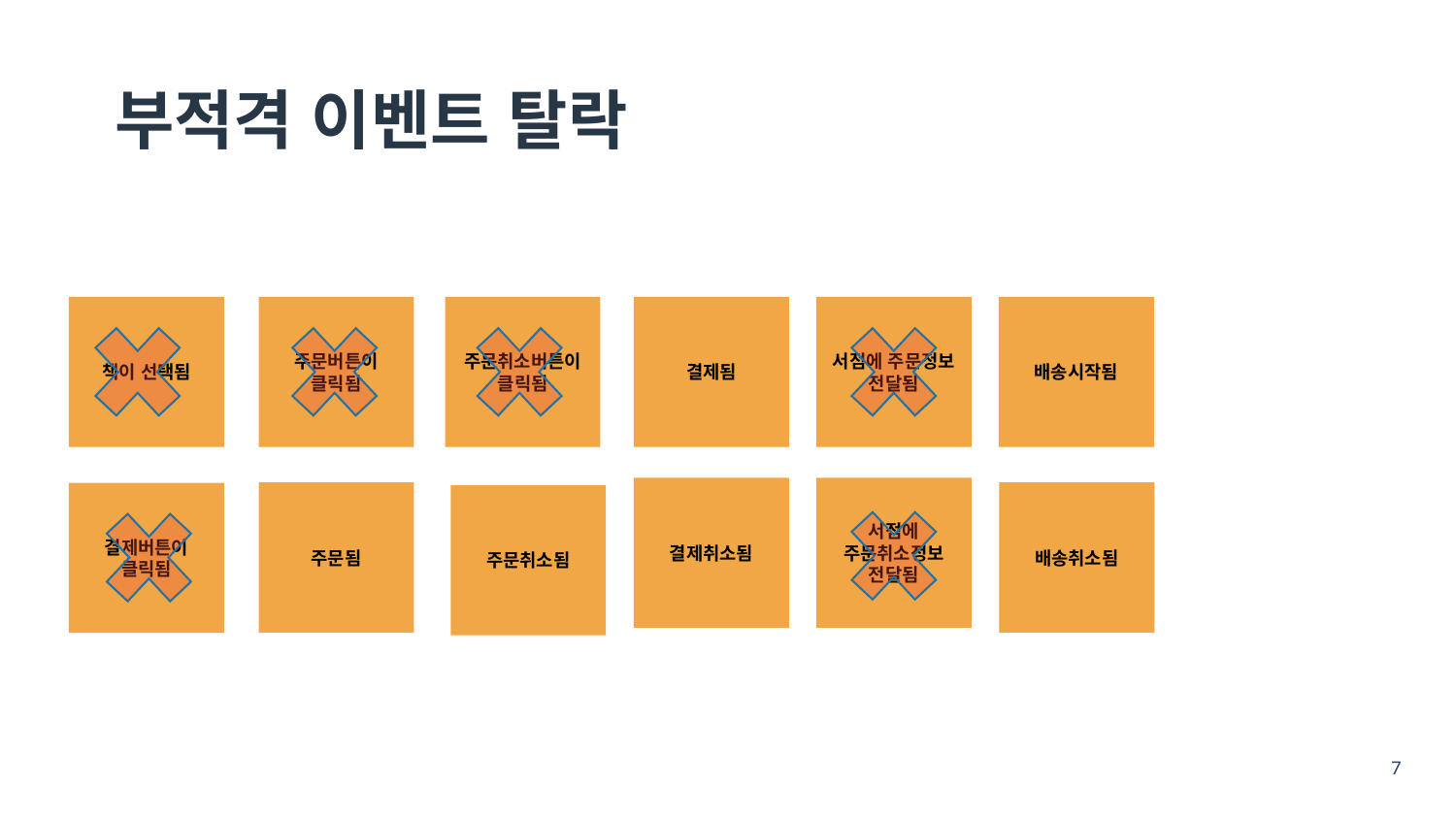

# 부적격 이벤트 탈락
주문버튼이 클릭됨
주문취소버튼이 클릭됨
책이 선택됨
결제됨
서점에 주문정보 전달됨
배송시작됨

결제취소됨
서점에 주문취소정보 전달됨
주문됨
배송취소됨
결제버튼이 클릭됨
주문취소됨